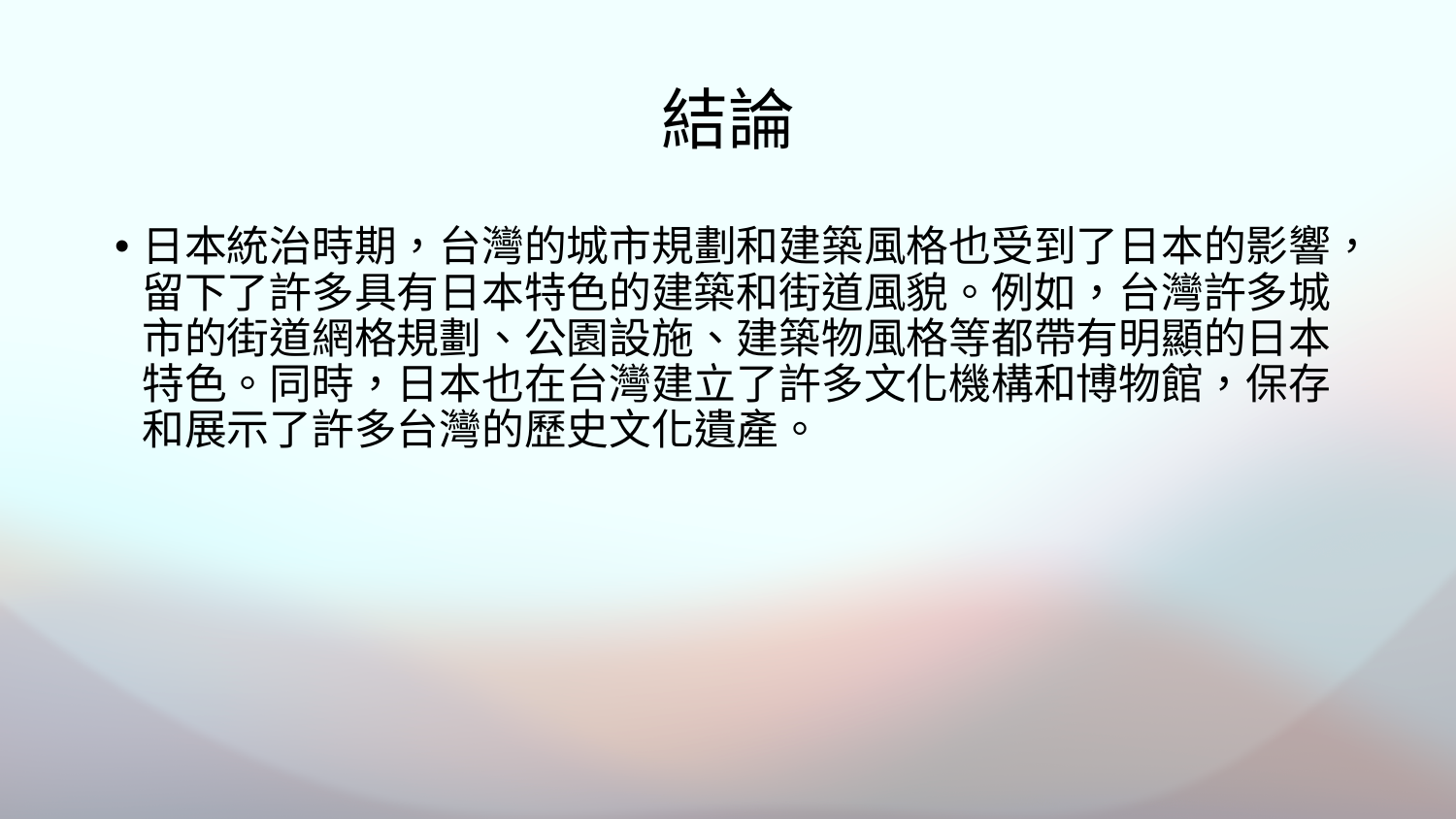

# 結論
日本統治時期，台灣的城市規劃和建築風格也受到了日本的影響，留下了許多具有日本特色的建築和街道風貌。例如，台灣許多城市的街道網格規劃、公園設施、建築物風格等都帶有明顯的日本特色。同時，日本也在台灣建立了許多文化機構和博物館，保存和展示了許多台灣的歷史文化遺產。